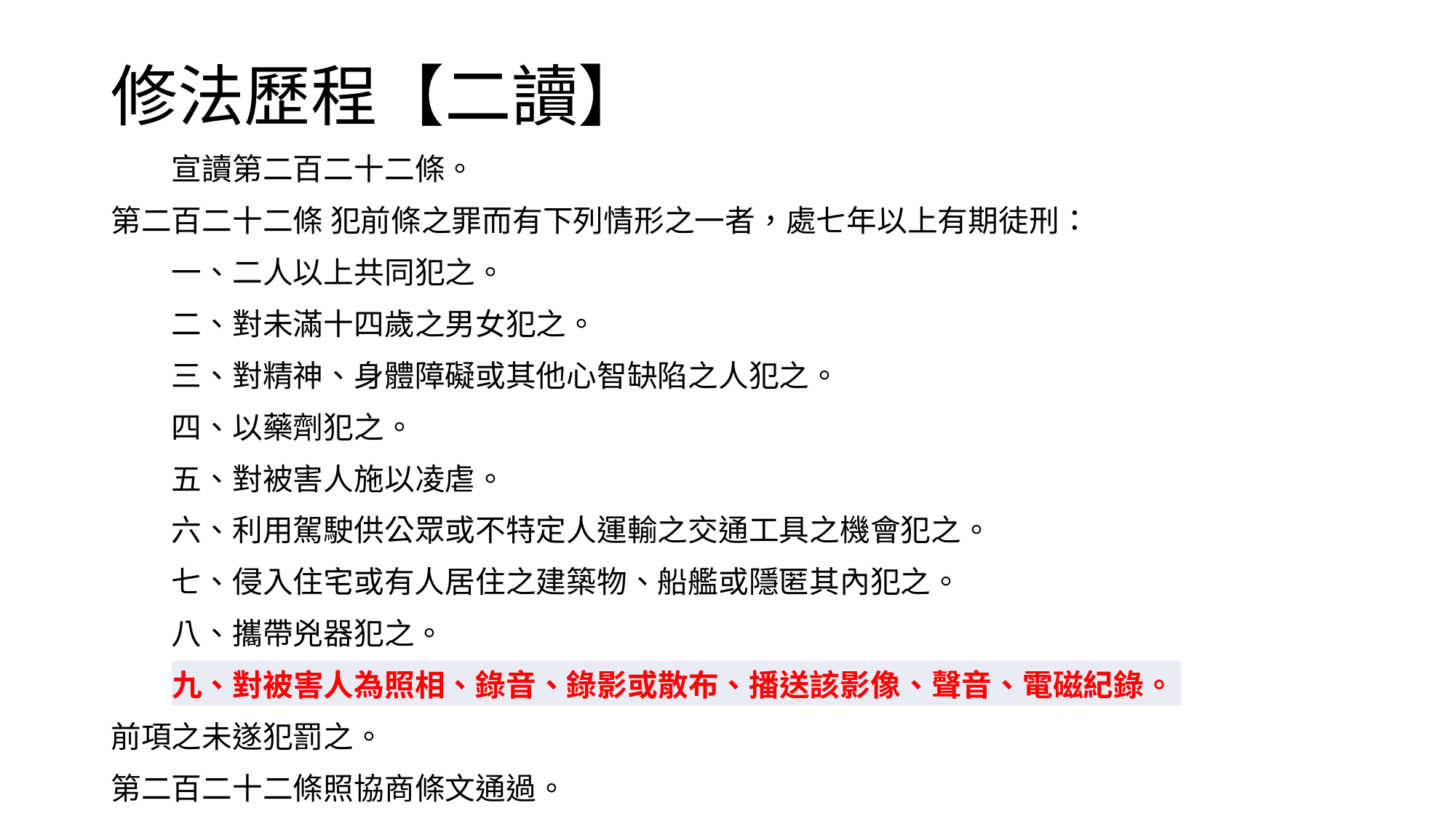

# 修法歷程【二讀】
　　宣讀第二百二十二條。
第二百二十二條 犯前條之罪而有下列情形之一者，處七年以上有期徒刑：
　　一、二人以上共同犯之。
　　二、對未滿十四歲之男女犯之。
　　三、對精神、身體障礙或其他心智缺陷之人犯之。
　　四、以藥劑犯之。
　　五、對被害人施以凌虐。
　　六、利用駕駛供公眾或不特定人運輸之交通工具之機會犯之。
　　七、侵入住宅或有人居住之建築物、船艦或隱匿其內犯之。
　　八、攜帶兇器犯之。
　　九、對被害人為照相、錄音、錄影或散布、播送該影像、聲音、電磁紀錄。
前項之未遂犯罰之。
第二百二十二條照協商條文通過。